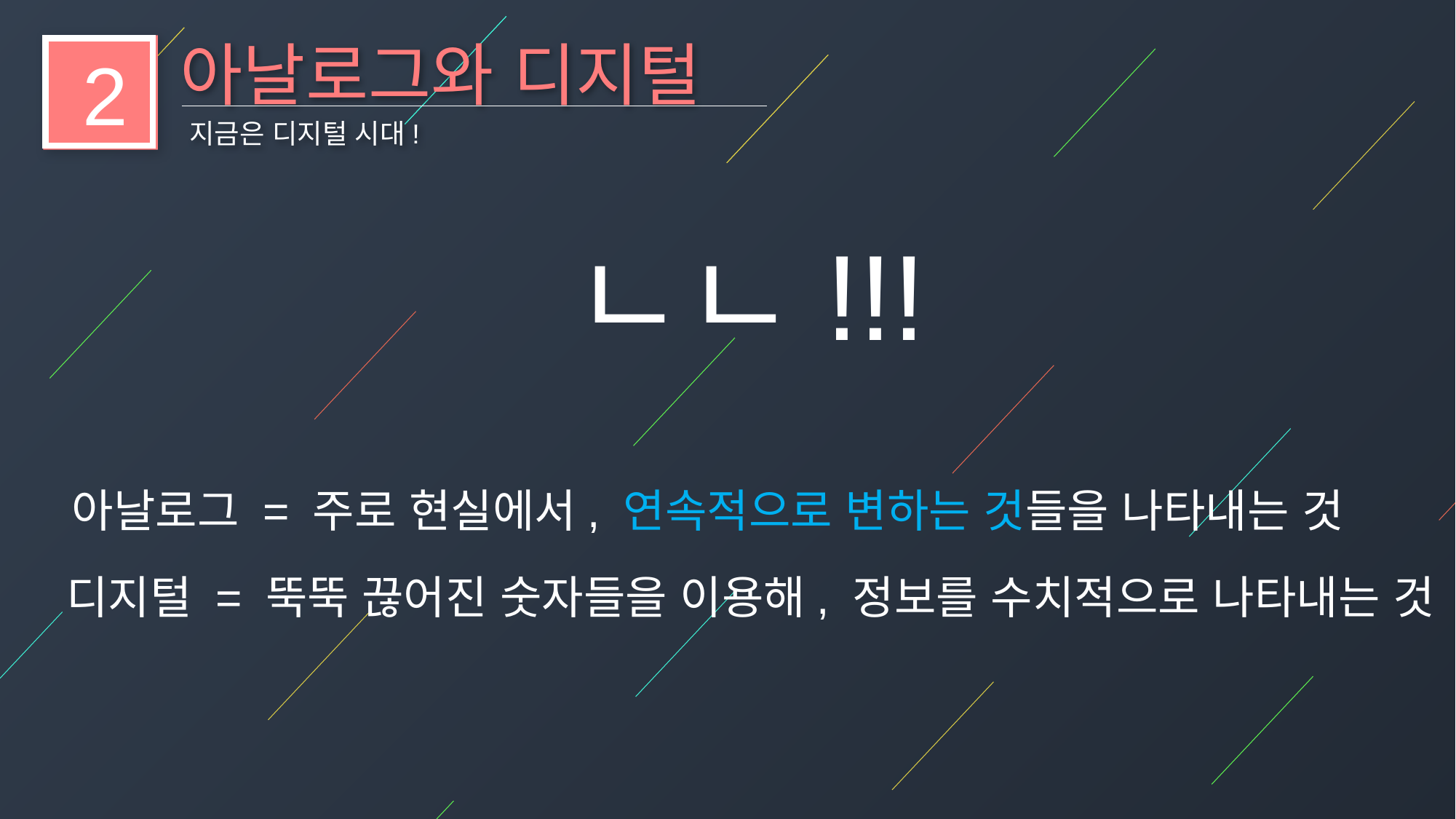

아날로그와 디지털

2
지금은 디지털 시대!
ㄴㄴ!!!
아날로그 = 주로 현실에서, 연속적으로 변하는 것들을 나타내는 것
디지털 = 뚝뚝 끊어진 숫자들을 이용해, 정보를 수치적으로 나타내는 것